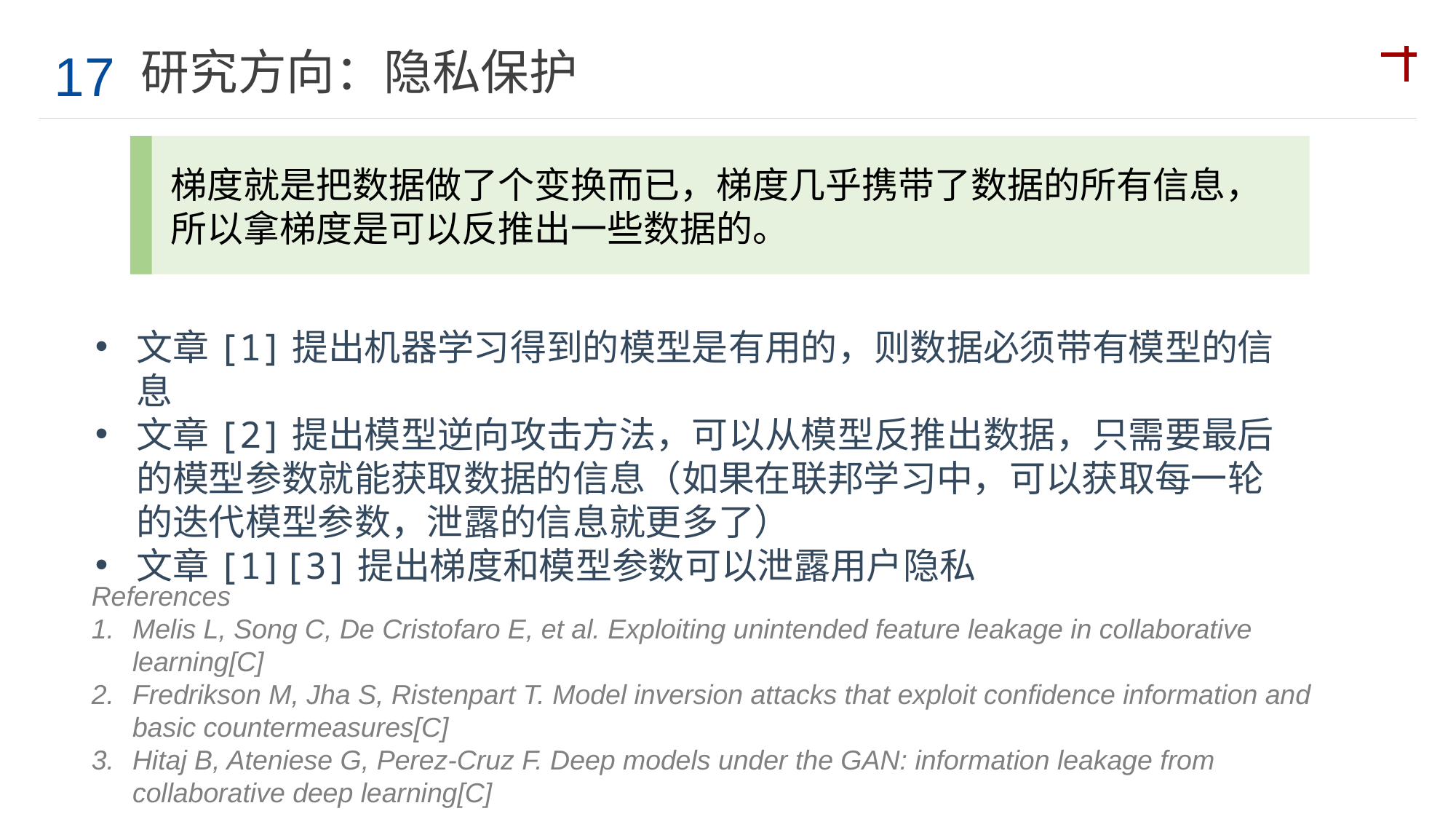

研究方向：隐私保护
17

梯度就是把数据做了个变换而已，梯度几乎携带了数据的所有信息，所以拿梯度是可以反推出一些数据的。
文章[1]提出机器学习得到的模型是有用的，则数据必须带有模型的信息
文章[2]提出模型逆向攻击方法，可以从模型反推出数据，只需要最后的模型参数就能获取数据的信息（如果在联邦学习中，可以获取每一轮的迭代模型参数，泄露的信息就更多了）
文章[1][3]提出梯度和模型参数可以泄露用户隐私
References
Melis L, Song C, De Cristofaro E, et al. Exploiting unintended feature leakage in collaborative learning[C]
Fredrikson M, Jha S, Ristenpart T. Model inversion attacks that exploit confidence information and basic countermeasures[C]
Hitaj B, Ateniese G, Perez-Cruz F. Deep models under the GAN: information leakage from collaborative deep learning[C]